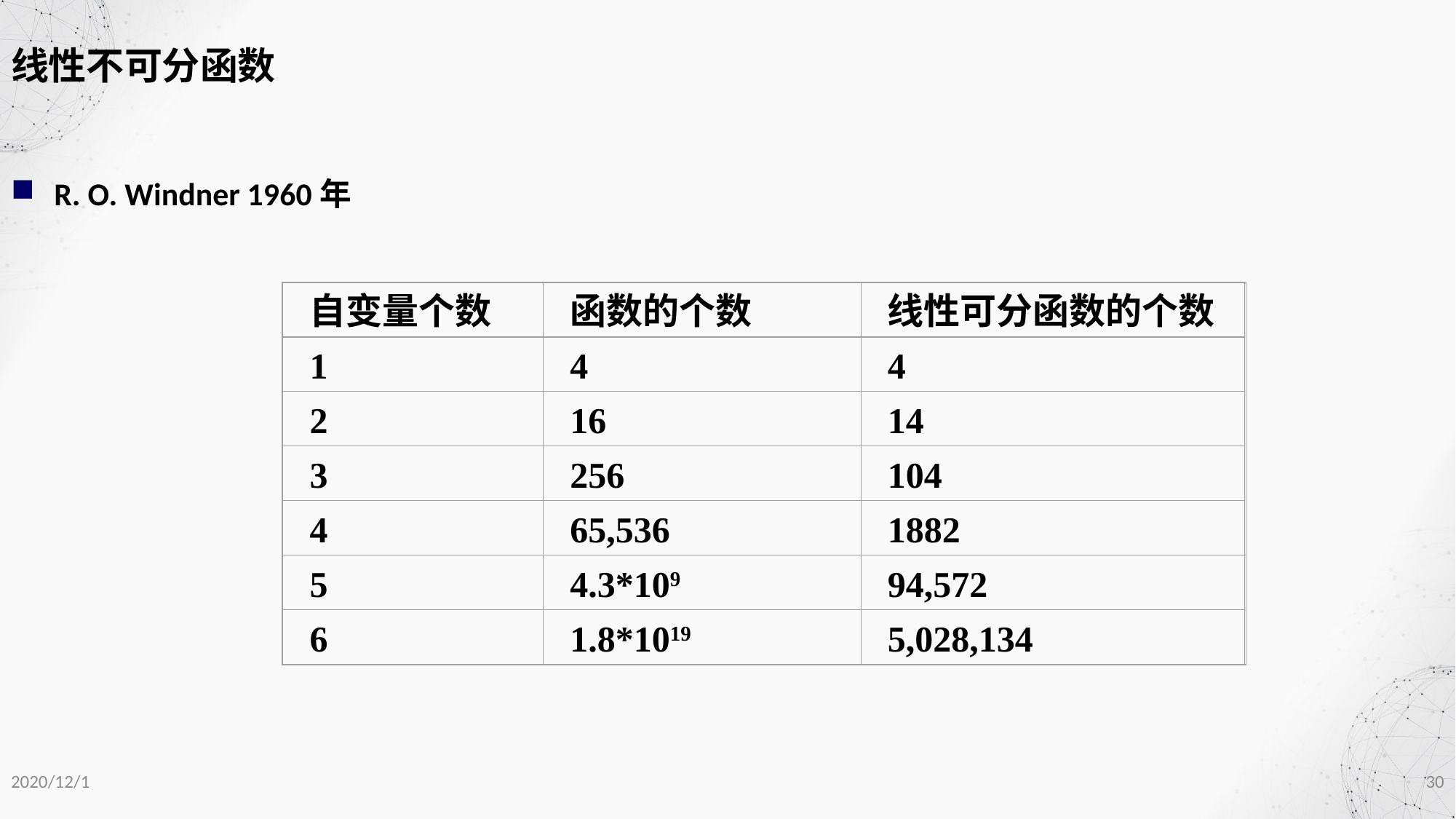

线性不可分函数
R. O. Windner 1960年

自变量个数

函数的个数

线性可分函数的个数

1

4

4

2

16

14

3

256

104

4

65,536

1882

5

4.3*109

94,572

6

1.8*1019

5,028,134

2020/12/1
30